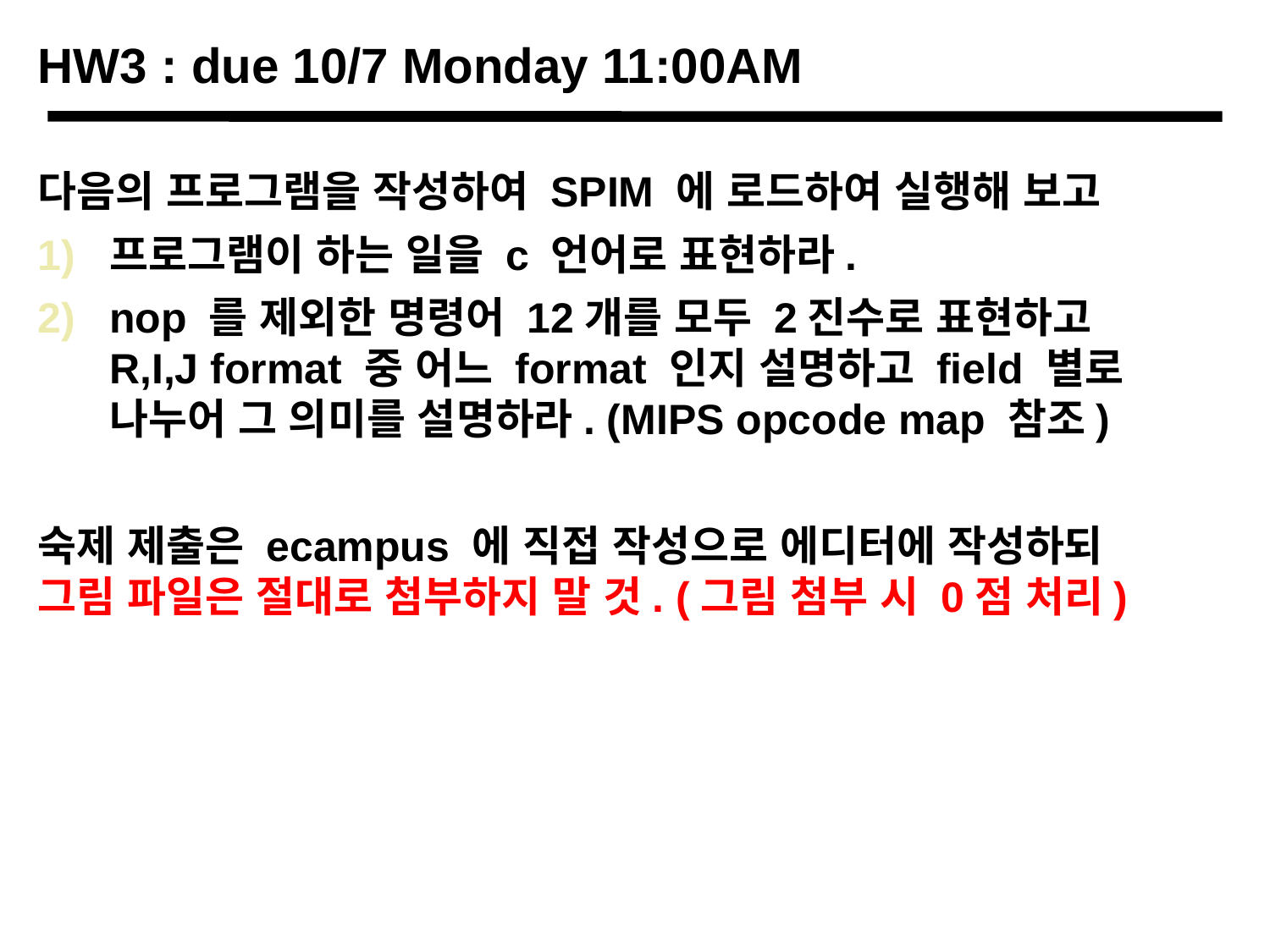

# HW3 : due 10/7 Monday 11:00AM
다음의 프로그램을 작성하여 SPIM 에 로드하여 실행해 보고
프로그램이 하는 일을 c 언어로 표현하라.
nop 를 제외한 명령어 12개를 모두 2진수로 표현하고 R,I,J format 중 어느 format 인지 설명하고 field 별로 나누어 그 의미를 설명하라. (MIPS opcode map 참조)

숙제 제출은 ecampus 에 직접 작성으로 에디터에 작성하되 그림 파일은 절대로 첨부하지 말 것. (그림 첨부 시 0점 처리)